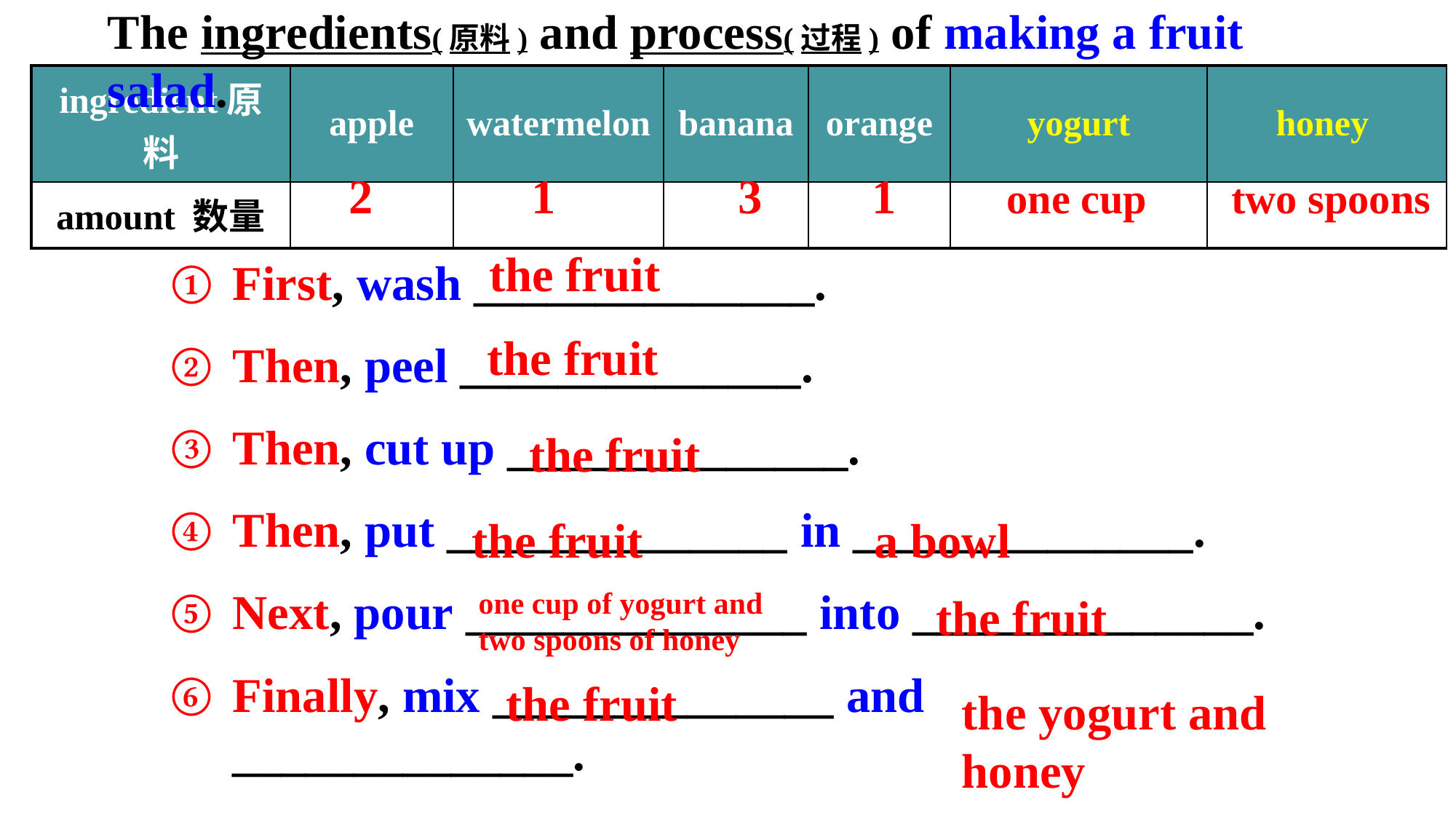

The ingredients(原料) and process(过程) of making a fruit salad.
| ingredient原料 | apple | watermelon | banana | orange | yogurt | honey |
| --- | --- | --- | --- | --- | --- | --- |
| amount 数量 |  |  |  |  |  |  |
    2             1               3         1         one cup        two spoons
the fruit
First, wash ______________.
Then, peel ______________.
Then, cut up ______________.
Then, put ______________ in ______________.
Next, pour ______________ into ______________.
Finally, mix ______________ and ______________.
the fruit
the fruit
the fruit                   a bowl
one cup of yogurt and two spoons of honey
the fruit
the fruit
the yogurt and honey